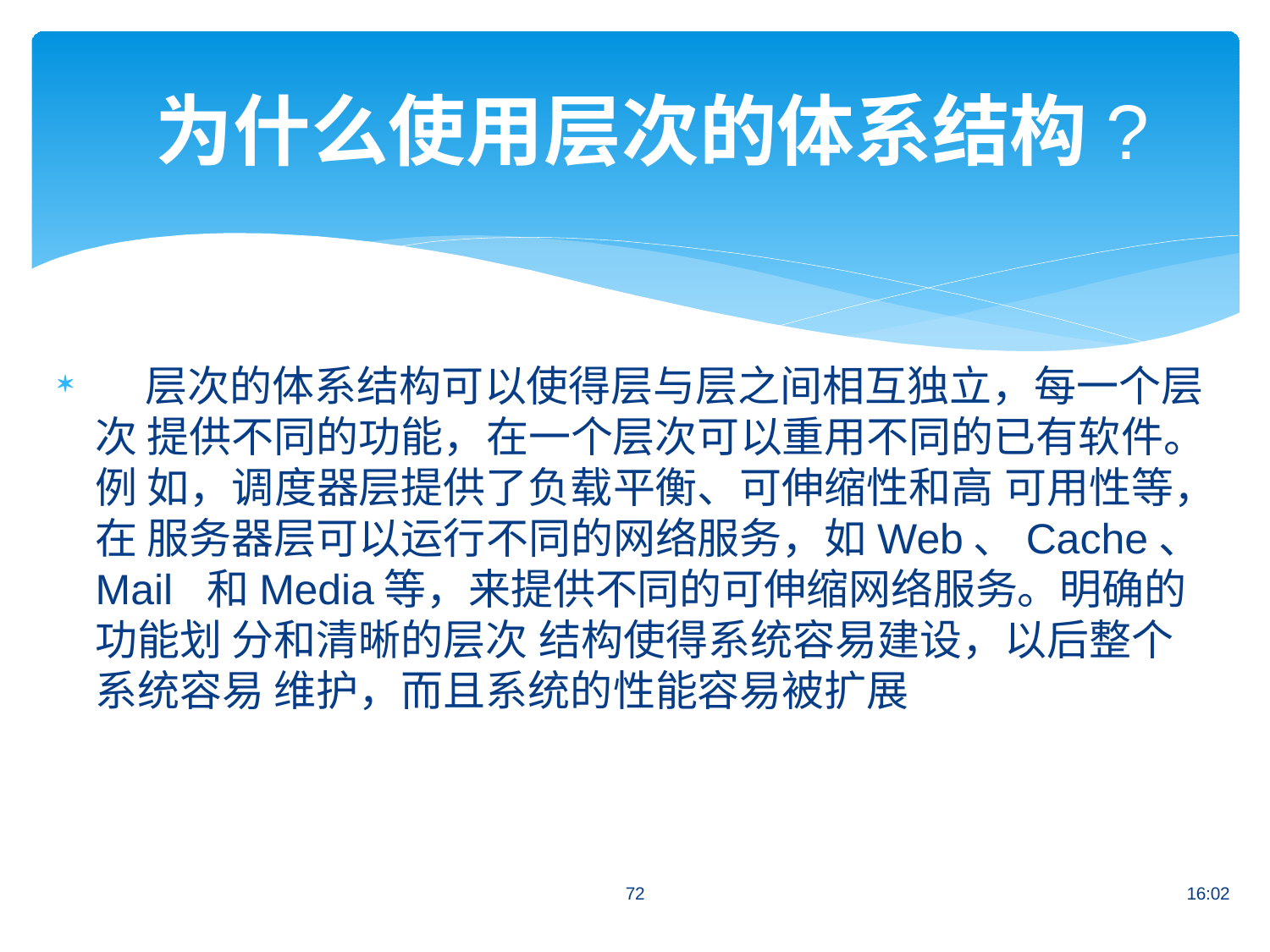

# 为什么使用层次的体系结构?

	层次的体系结构可以使得层与层之间相互独立，每一个层次 提供不同的功能，在一个层次可以重用不同的已有软件。例 如，调度器层提供了负载平衡、可伸缩性和高可用性等，在 服务器层可以运行不同的网络服务，如Web、Cache、Mail  和Media等，来提供不同的可伸缩网络服务。明确的功能划 分和清晰的层次结构使得系统容易建设，以后整个系统容易 维护，而且系统的性能容易被扩展
72
16:02